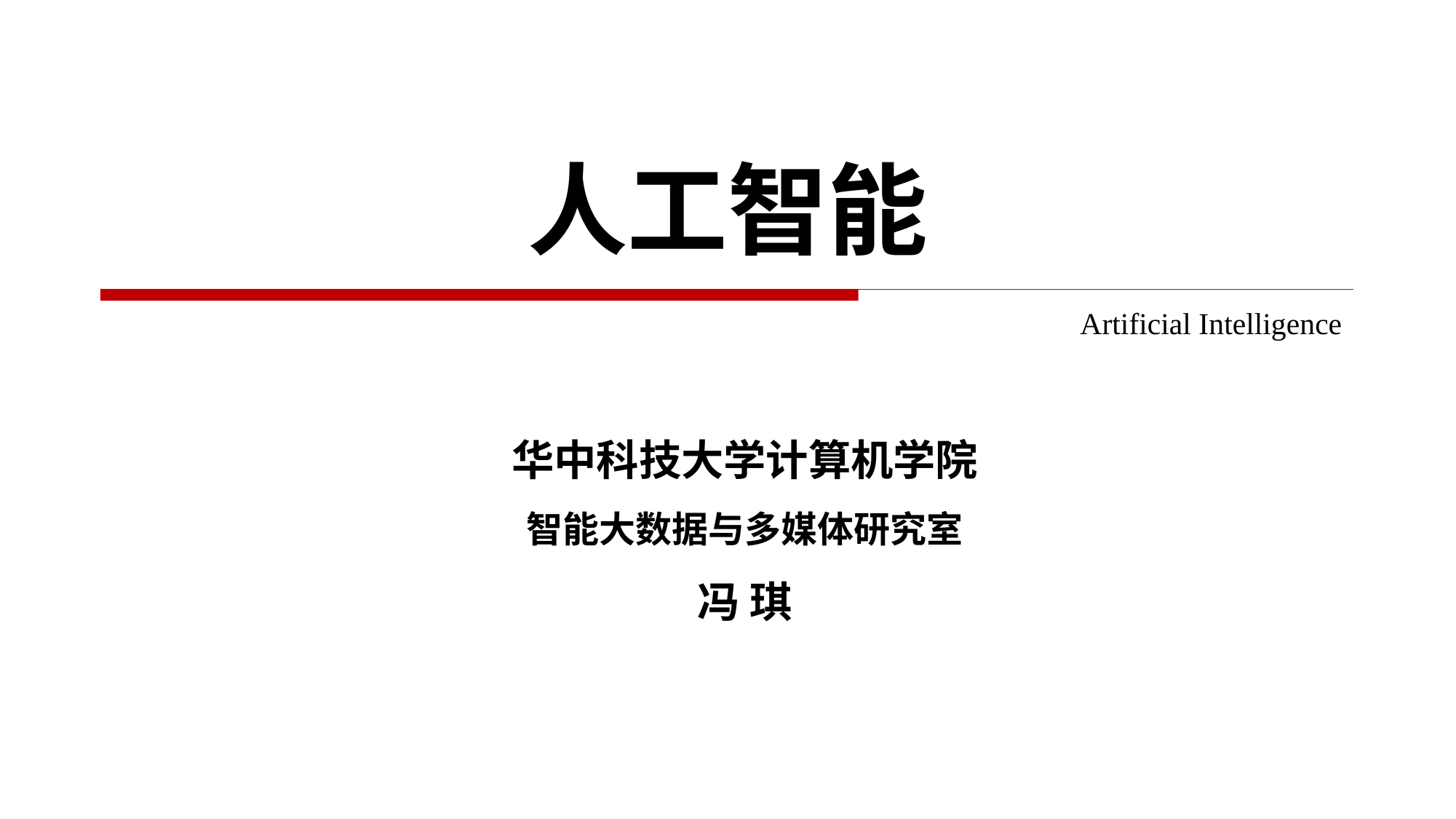

人工智能

Artificial Intelligence
华中科技大学计算机学院
智能大数据与多媒体研究室
冯 琪